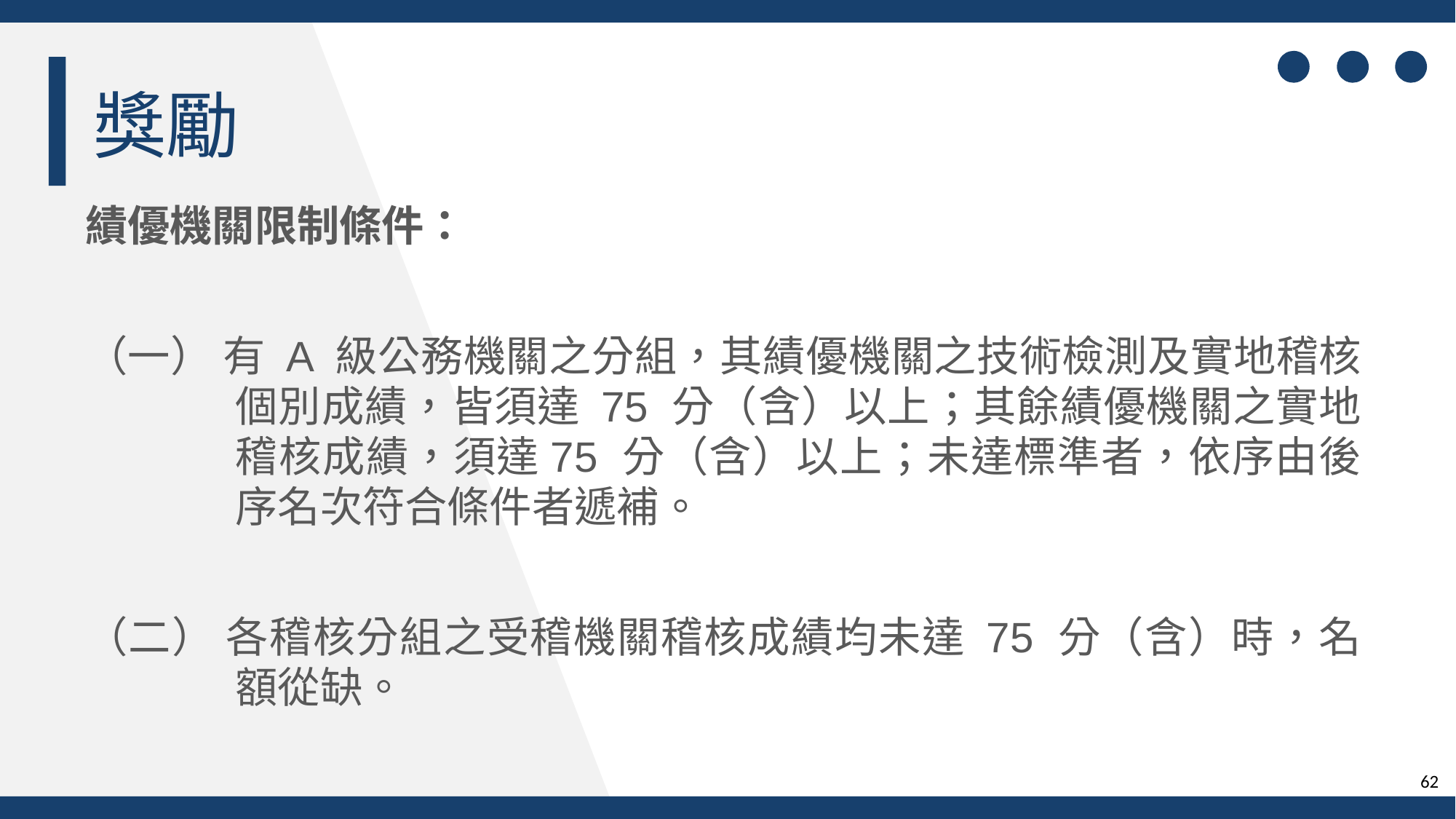

獎勵
績優機關限制條件：

（一） 有 A 級公務機關之分組，其績優機關之技術檢測及實地稽核個別成績，皆須達 75 分（含）以上；其餘績優機關之實地稽核成績，須達75 分（含）以上；未達標準者，依序由後序名次符合條件者遞補。

（二） 各稽核分組之受稽機關稽核成績均未達 75 分（含）時，名額從缺。